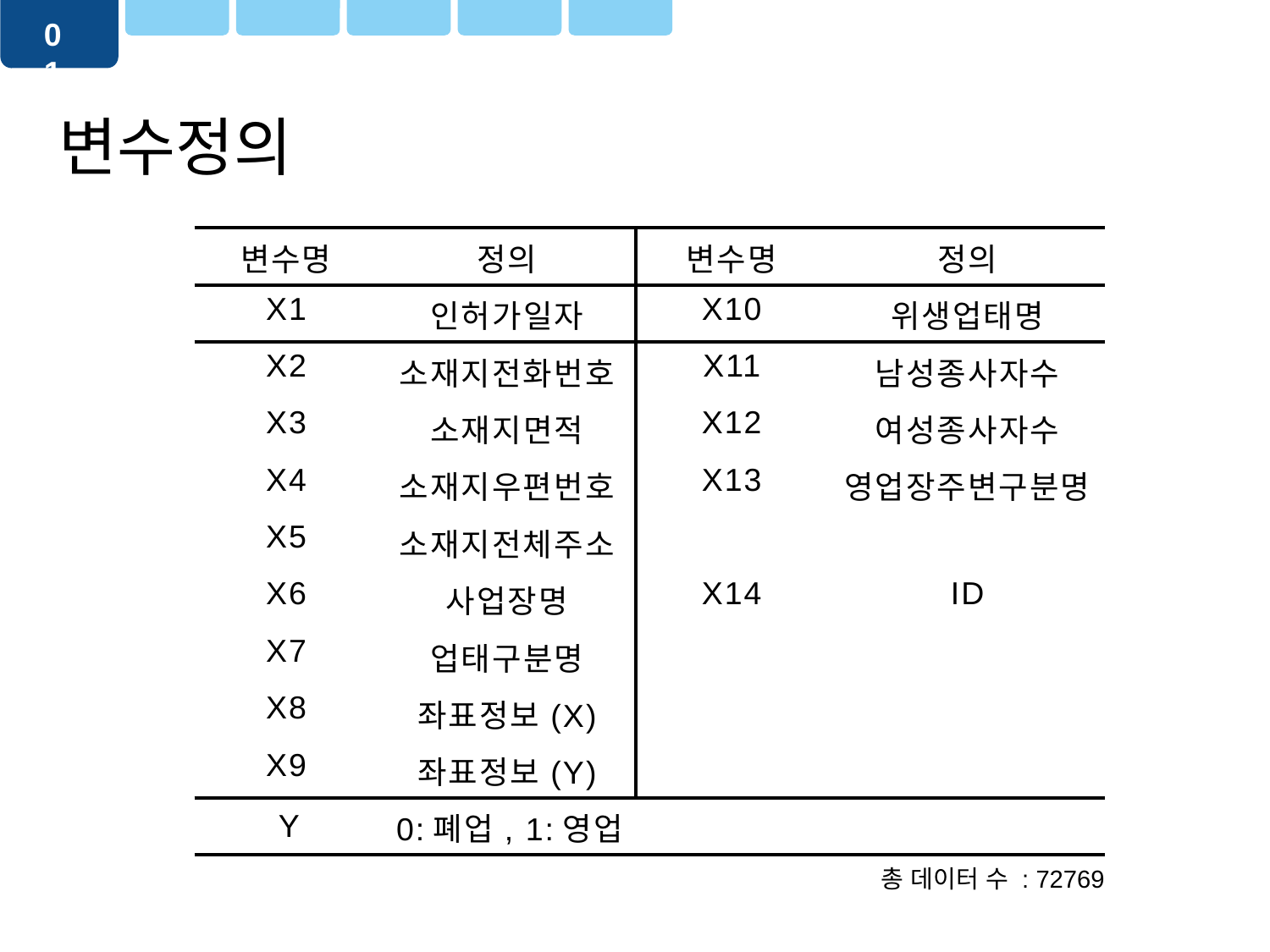

01

변수정의
| 변수명 | 정의 |
| --- | --- |
| X1 | 인허가일자 |
| X2 | 소재지전화번호 |
| X3 | 소재지면적 |
| X4 | 소재지우편번호 |
| X5 | 소재지전체주소 |
| X6 | 사업장명 |
| X7 | 업태구분명 |
| X8 | 좌표정보(X) |
| X9 | 좌표정보(Y) |
| 변수명 | 정의 |
| --- | --- |
| X10 | 위생업태명 |
| X11 | 남성종사자수 |
| X12 | 여성종사자수 |
| X13 | 영업장주변구분명 |
|  |  |
| X14 | ID |
|  |  |
|  |  |
|  |  |
| Y | 0:폐업, 1:영업 |
| --- | --- |
총 데이터 수 : 72769